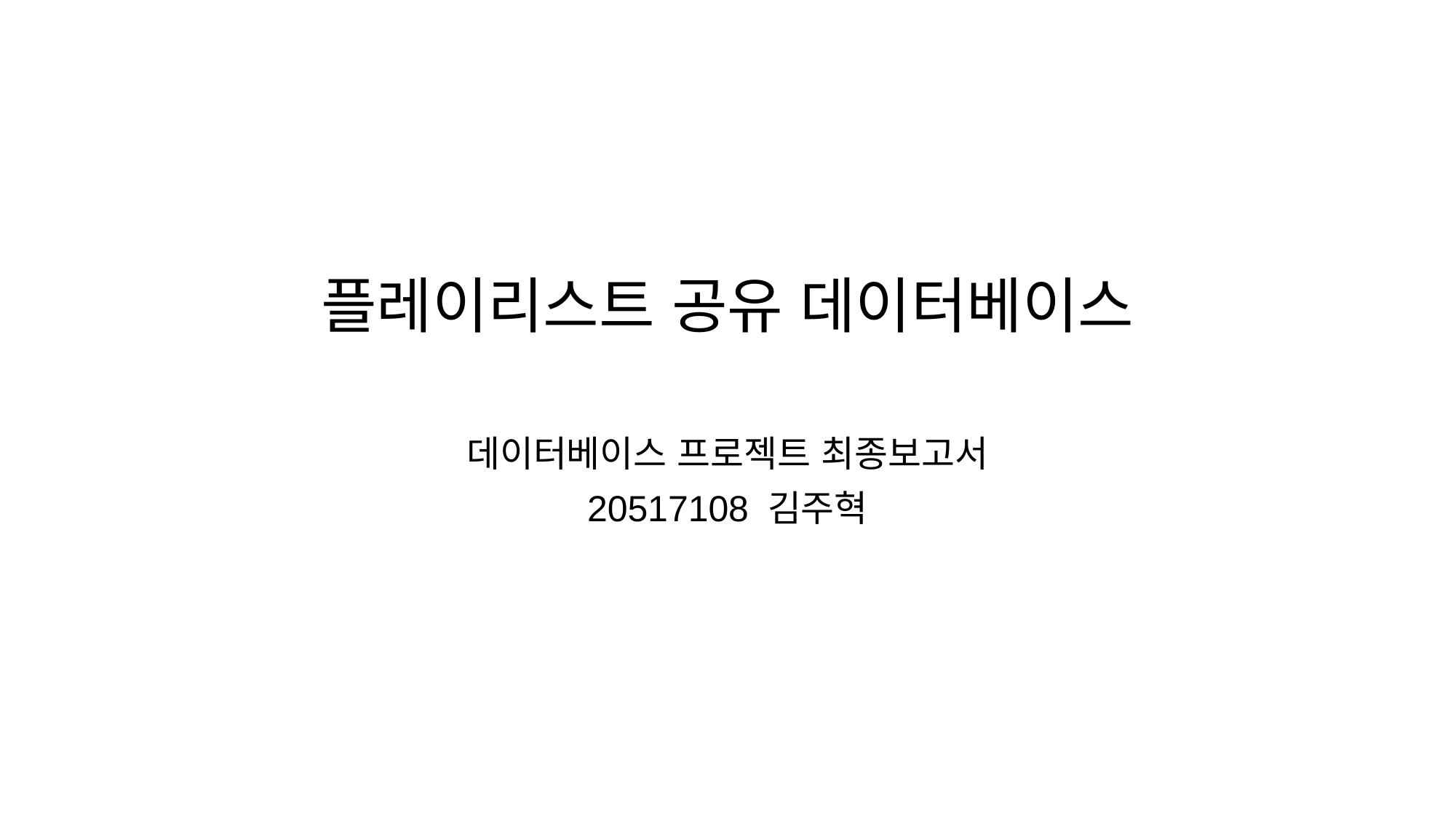

# 플레이리스트 공유 데이터베이스
데이터베이스 프로젝트 최종보고서
20517108 김주혁